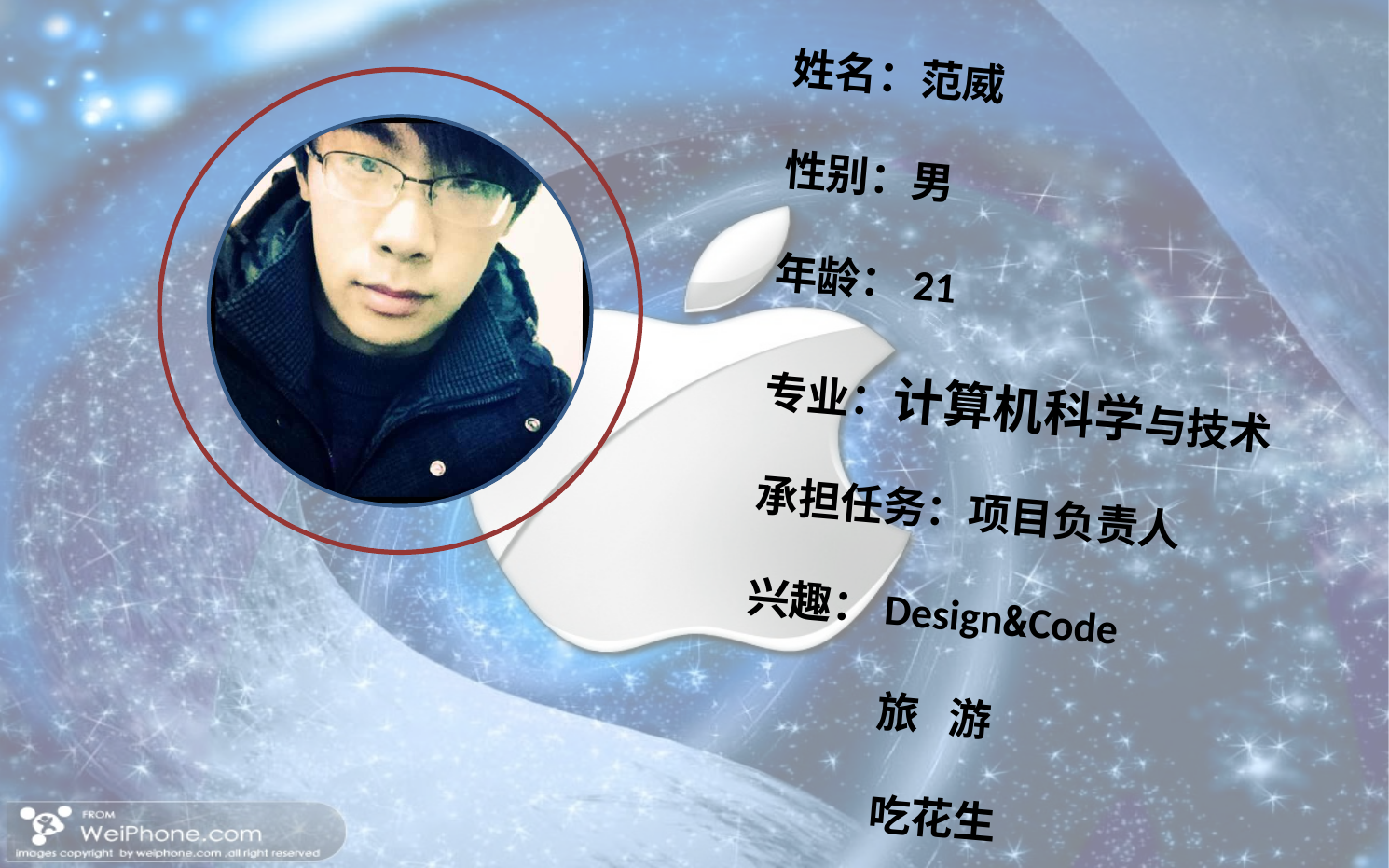

姓名：范威
性别：男
年龄：21
专业：计算机科学与技术
承担任务：项目负责人
兴趣：Design&Code
	旅   游
	吃花生